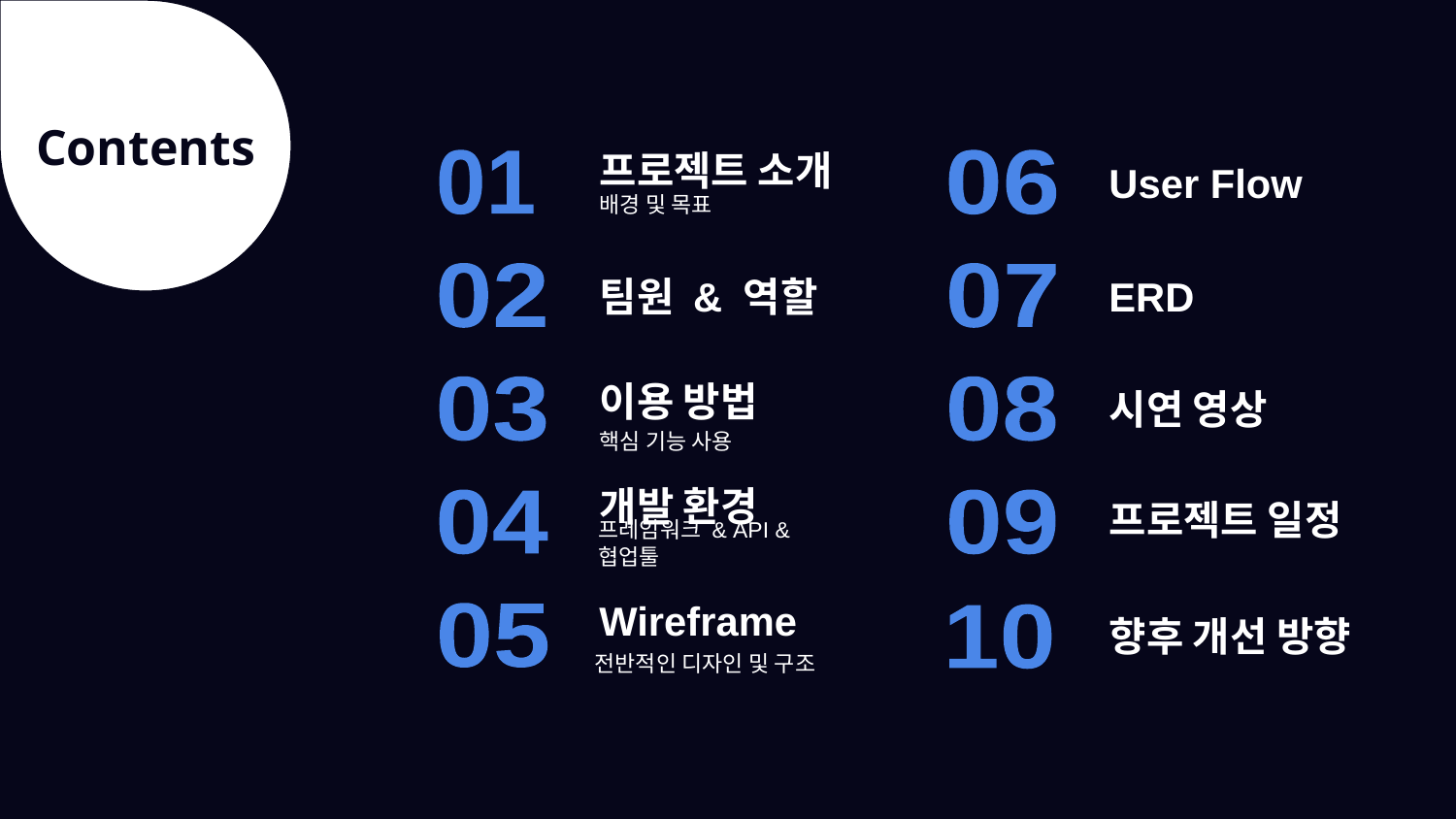

Contents
프로젝트 소개
User Flow
01
06
배경 및 목표
팀원 & 역할
ERD
02
07
이용 방법
시연 영상
03
08
핵심 기능 사용
개발 환경
프로젝트 일정
04
09
프레임워크 & API & 협업툴
Wireframe
향후 개선 방향
05
10
전반적인 디자인 및 구조